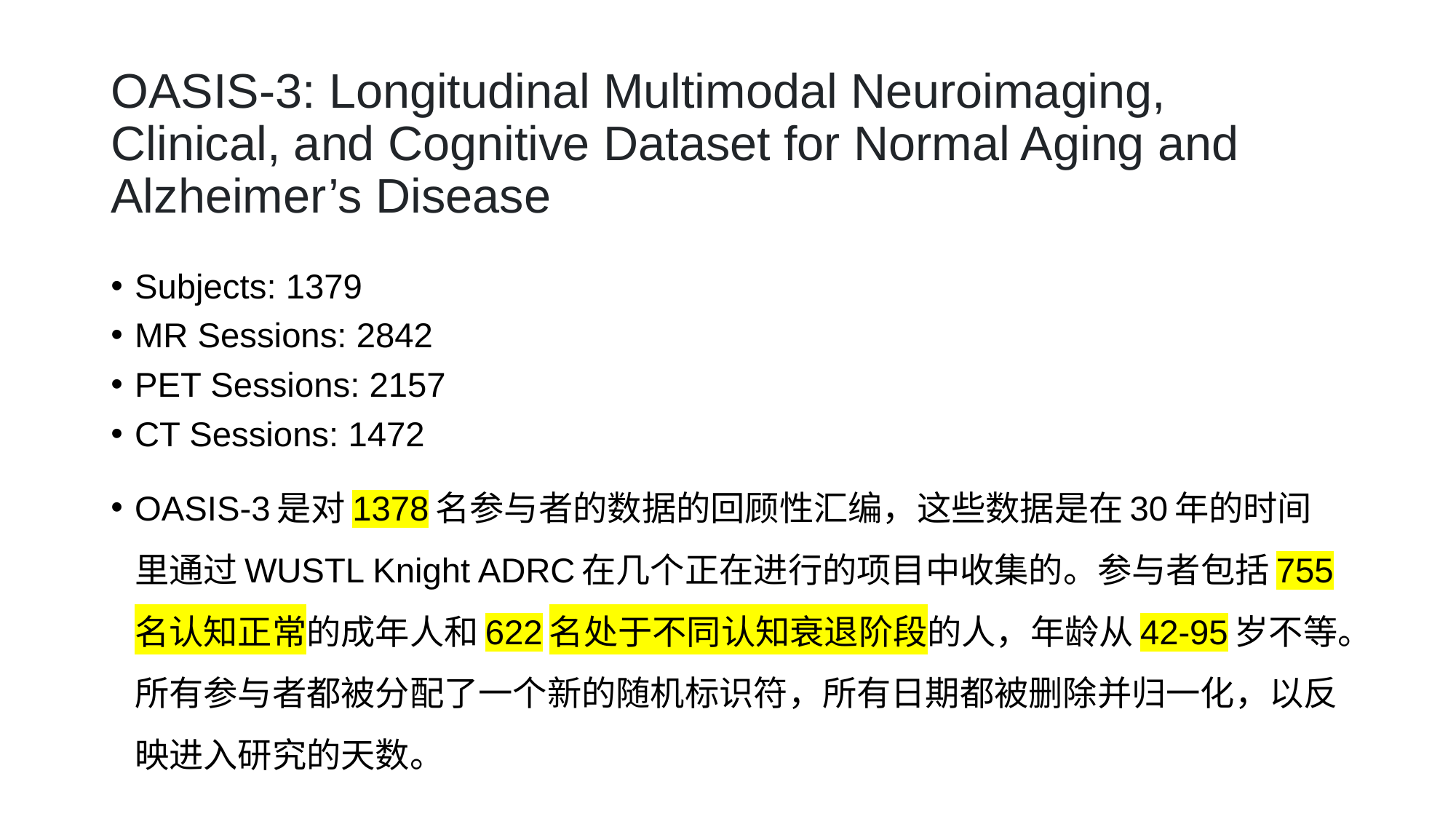

# OASIS-3: Longitudinal Multimodal Neuroimaging, Clinical, and Cognitive Dataset for Normal Aging and Alzheimer’s Disease
Subjects: 1379
MR Sessions: 2842
PET Sessions: 2157
CT Sessions: 1472
OASIS-3是对1378名参与者的数据的回顾性汇编，这些数据是在30年的时间里通过WUSTL Knight ADRC在几个正在进行的项目中收集的。参与者包括755名认知正常的成年人和622名处于不同认知衰退阶段的人，年龄从42-95岁不等。所有参与者都被分配了一个新的随机标识符，所有日期都被删除并归一化，以反映进入研究的天数。